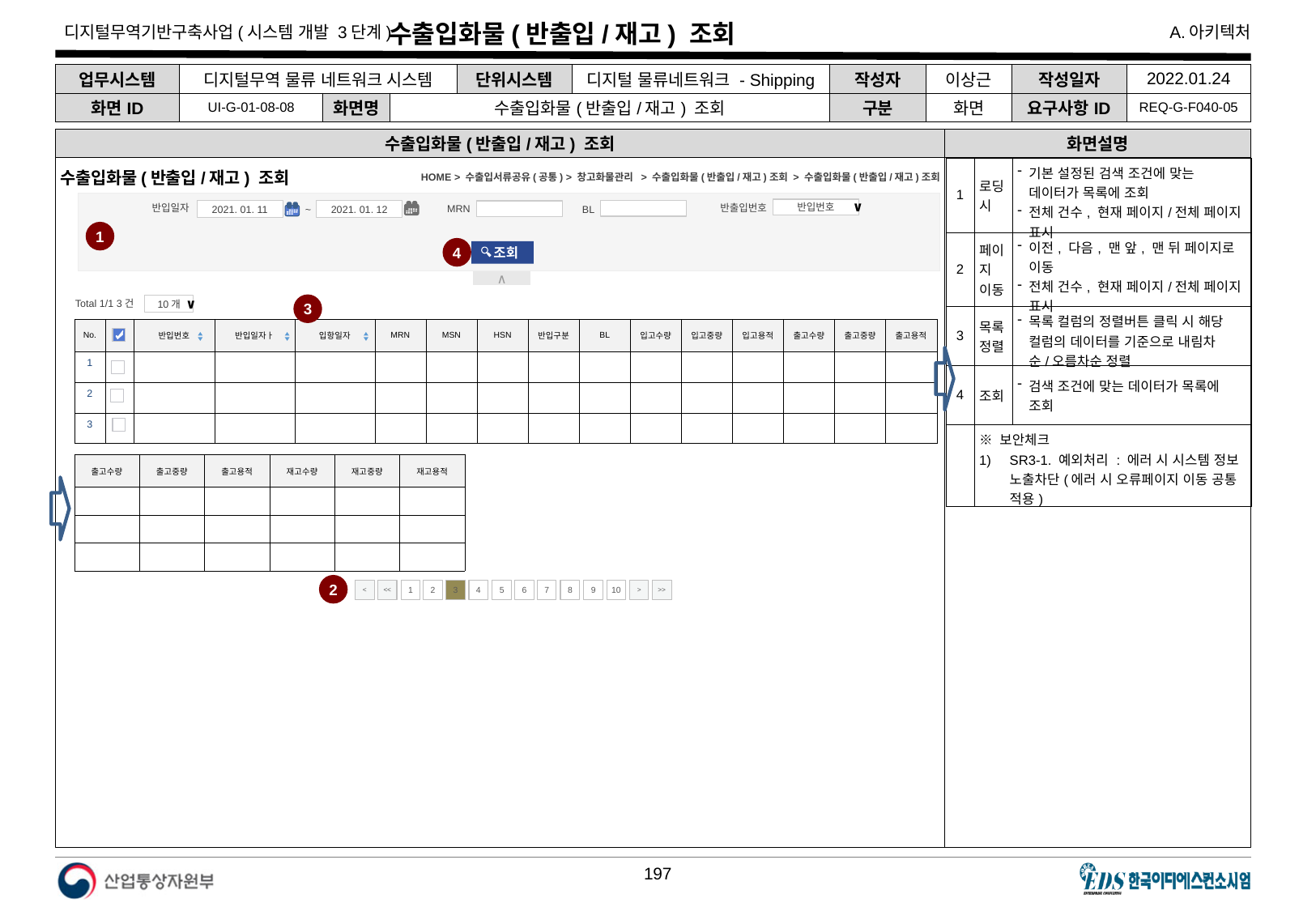

# 수출입화물(반출입/재고) 조회
| 업무시스템 | 디지털무역 물류 네트워크 시스템 |  |  | 단위시스템 | 디지털 물류네트워크 - Shipping | 작성자 | 이상근 | 작성일자 | 2022.01.24 |
| --- | --- | --- | --- | --- | --- | --- | --- | --- | --- |
| 화면ID | UI-G-01-08-08 | 화면명 | 수출입화물(반출입/재고) 조회 |  |  | 구분 | 화면 | 요구사항ID | REQ-G-F040-05 |
수출입화물(반출입/재고) 조회

화면설명

| 1 | 로딩 시 | 기본 설정된 검색 조건에 맞는 데이터가 목록에 조회 전체 건수, 현재 페이지/전체 페이지 표시 |
| --- | --- | --- |
| 2 | 페이지 이동 | 이전, 다음, 맨 앞, 맨 뒤 페이지로 이동 전체 건수, 현재 페이지/전체 페이지 표시 |
| 3 | 목록정렬 | 목록 컬럼의 정렬버튼 클릭 시 해당 컬럼의 데이터를 기준으로 내림차순/오름차순 정렬 |
| 4 | 조회 | 검색 조건에 맞는 데이터가 목록에 조회 |
|  | ※ 보안체크 SR3-1. 예외처리 : 에러 시 시스템 정보 노출차단(에러 시 오류페이지 이동 공통 적용) | ※ 보안체크 SR1-1. DBMS 조회 및 결과 검증 : SQL 삽입 차단(mybatis $ 사용불가 #만 사용) SR1-5. 웹 서비스 요청 및 결과 검증 : 크로스사이트스크립트(XSS) 차단(공통필터적용) SR3-1. 예외처리 : 에러 시 시스템 정보 노출차단(에러 시 오류페이지 이동 공통 적용) SR1-10 업로드·다운로드 파일 검증 : 업로드 파일 용량, 건수, 확장자 제한(5건, 10mb 허용, 확장자 xls, xlsx, txt, jpg, gif, png, ppt, pptx, pdf, doc, docx, hwp 허용 |
HOME > 수출입서류공유(공통) > 창고화물관리  > 수출입화물(반출입/재고)조회 > 수출입화물(반출입/재고)조회
수출입화물(반출입/재고) 조회

반입일자
반출입번호

MRN
BL
반입번호
2021. 01. 11
~
2021. 01. 12

∨

1
4
 조회

∧
Total 1/1 3건
10개
∨
3
| No. |  | 반입번호 | 반입일자ㅏ | 입항일자 | MRN | MSN | HSN | 반입구분 | BL | 입고수량 | 입고중량 | 입고용적 | 출고수량 | 출고중량 | 출고용적 |
| --- | --- | --- | --- | --- | --- | --- | --- | --- | --- | --- | --- | --- | --- | --- | --- |
| 1 |  |  |  |  |  |  |  |  |  |  |  |  |  |  |  |
| 2 |  |  |  |  |  |  |  |  |  |  |  |  |  |  |  |
| 3 |  |  |  |  |  |  |  |  |  |  |  |  |  |  |  |

| 출고수량 | 출고중량 | 출고용적 | 재고수량 | 재고중량 | 재고용적 |
| --- | --- | --- | --- | --- | --- |
|  |  |  |  |  |  |
|  |  |  |  |  |  |
|  |  |  |  |  |  |

2
<
<<
1
2
3
4
5
6
7
8
9
10
>
>>
다음 장에 이어서